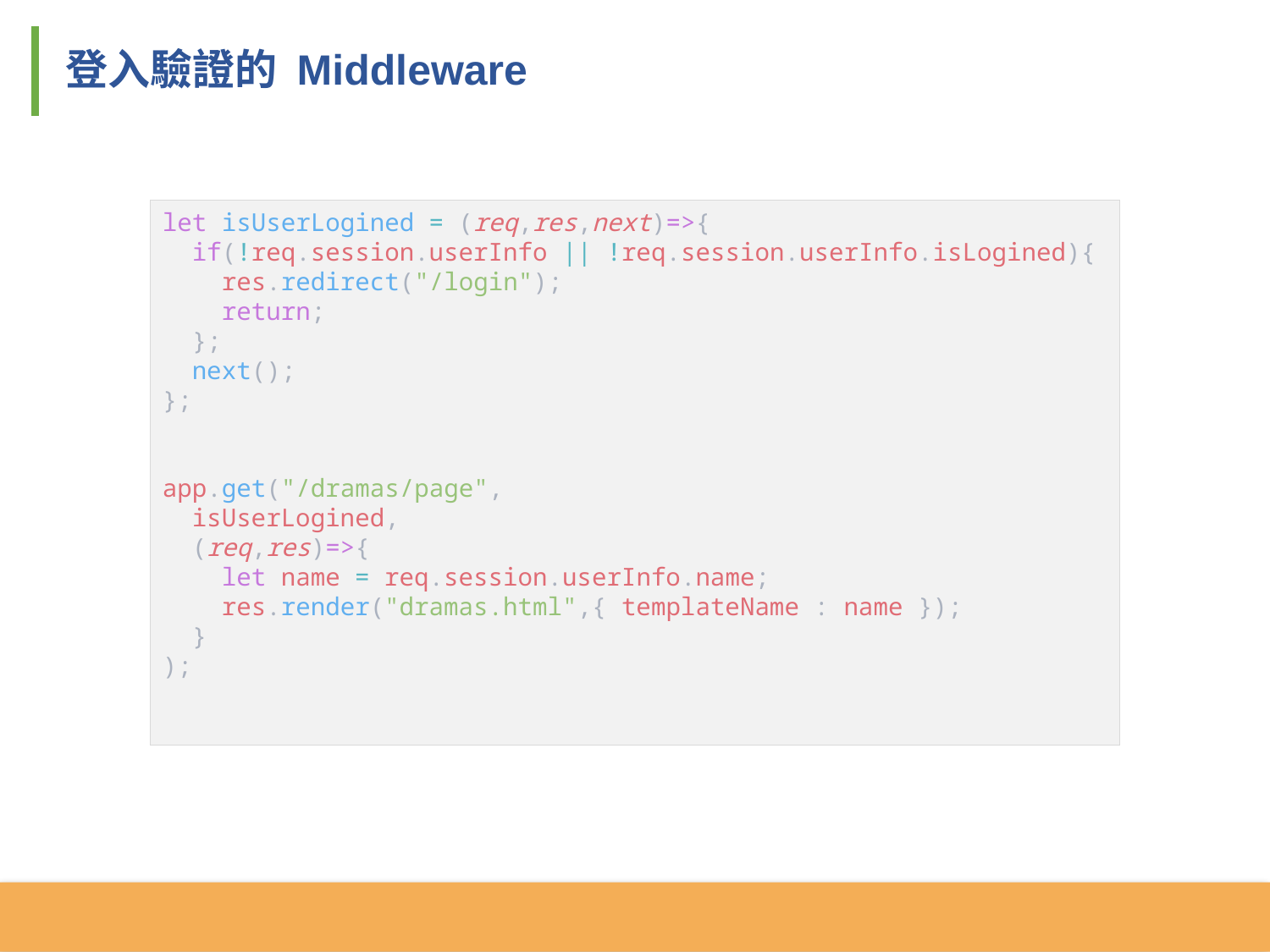

登入驗證的 Middleware
let isUserLogined = (req,res,next)=>{
  if(!req.session.userInfo || !req.session.userInfo.isLogined){
    res.redirect("/login");
    return;
  };
  next();
};
app.get("/dramas/page",
  isUserLogined,
  (req,res)=>{
    let name = req.session.userInfo.name;
    res.render("dramas.html",{ templateName : name });
  }
);